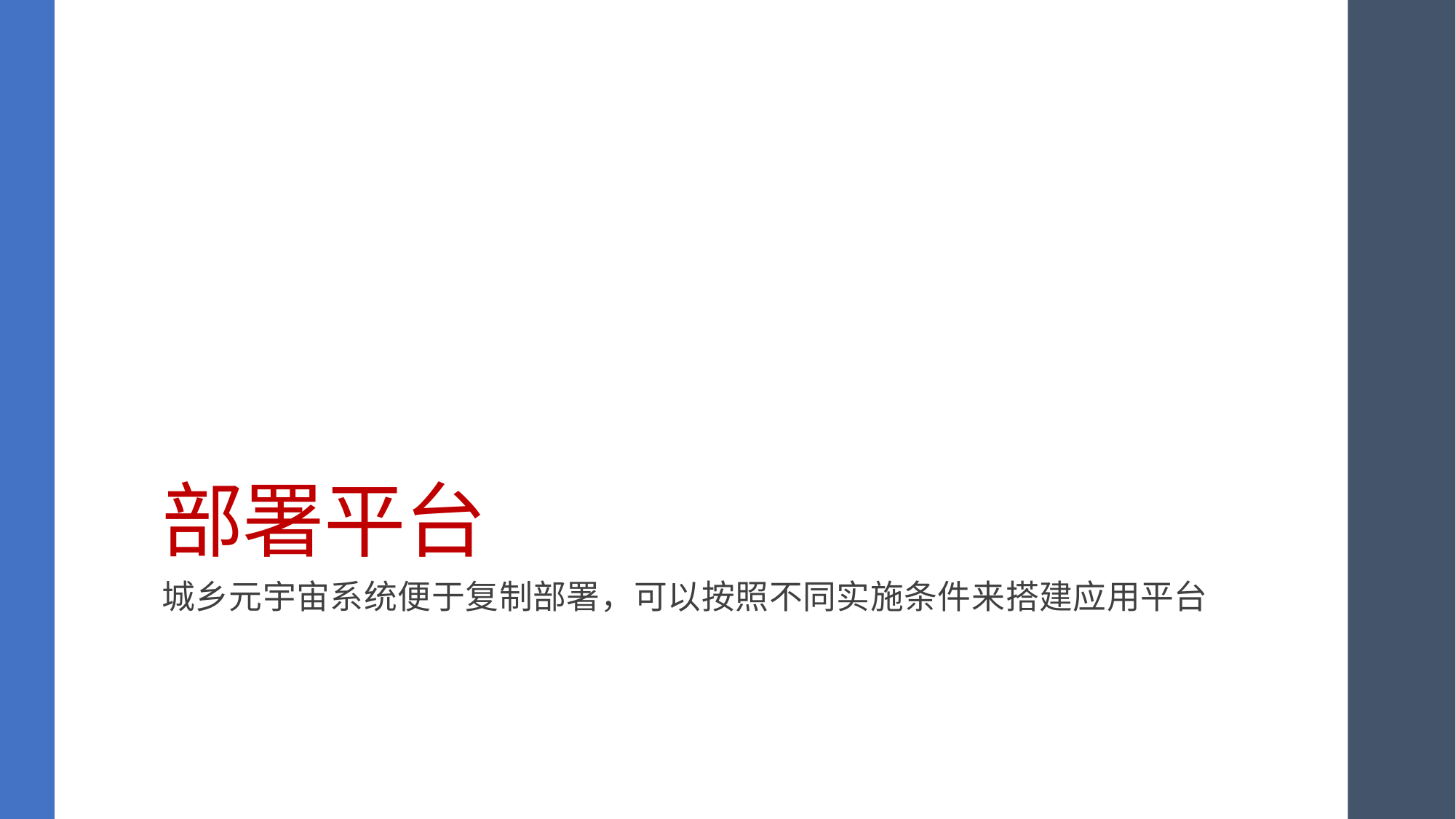

# 部署平台
城乡元宇宙系统便于复制部署，可以按照不同实施条件来搭建应用平台